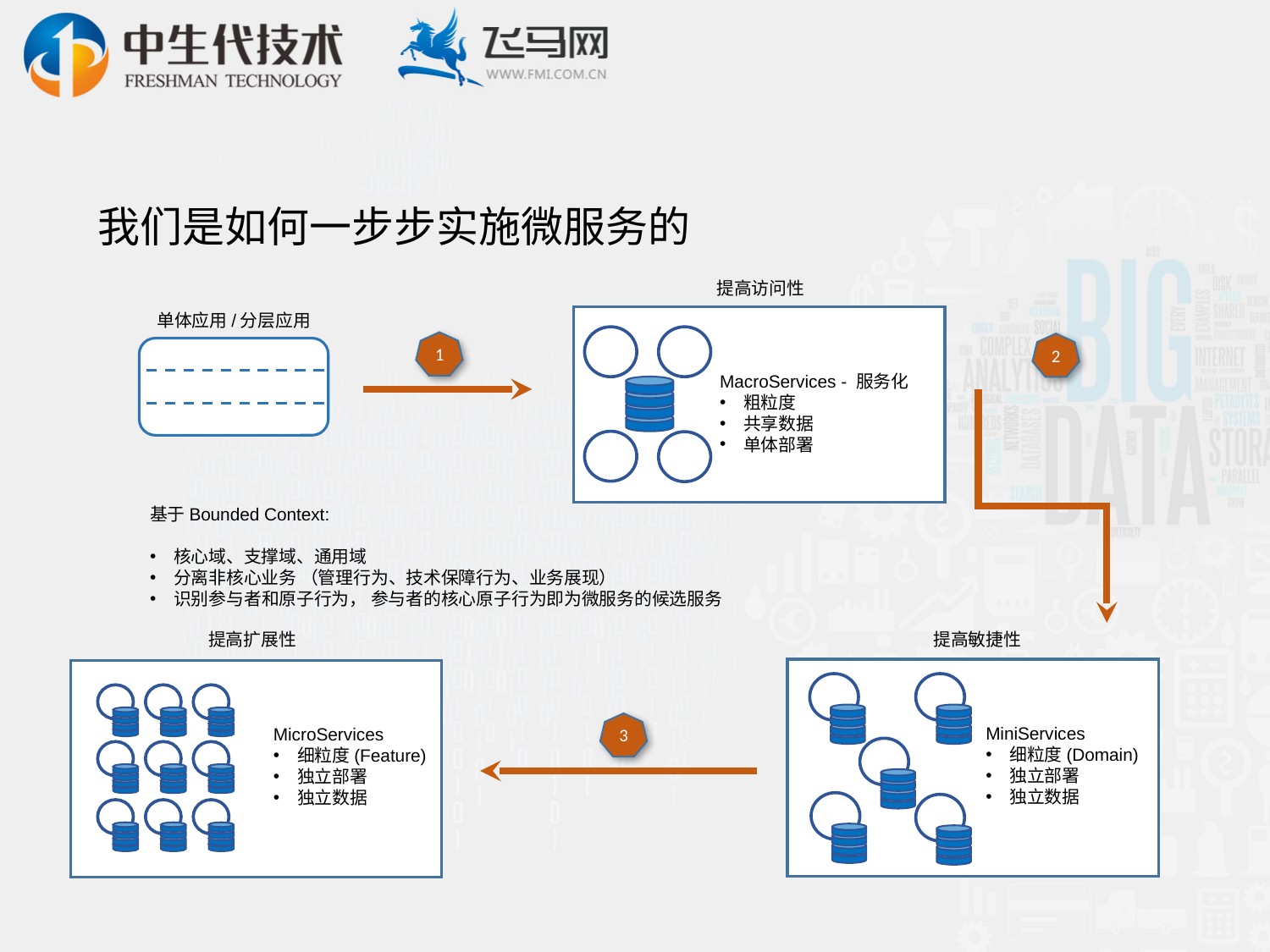

# 我们是如何一步步实施微服务的
提高访问性

MacroServices - 服务化
粗粒度
共享数据
单体部署

单体应用/分层应用

1
2
提高扩展性
提高敏捷性

MiniServices
细粒度(Domain)
独立部署
独立数据

3
MicroServices
细粒度(Feature)
独立部署
独立数据

基于Bounded Context:

核心域、支撑域、通用域
分离非核心业务 （管理行为、技术保障行为、业务展现）
识别参与者和原子行为， 参与者的核心原子行为即为微服务的候选服务